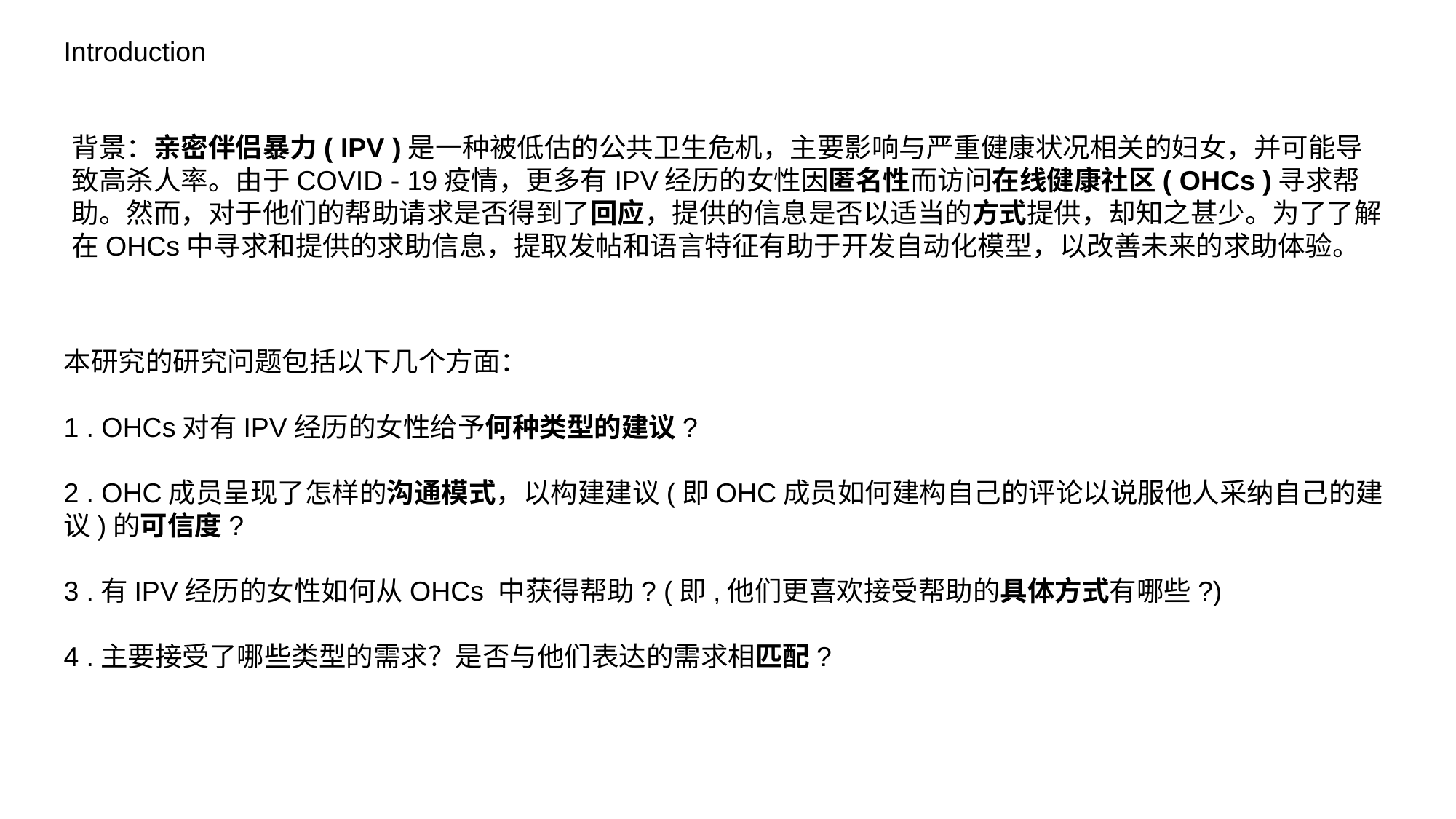

Introduction
背景：亲密伴侣暴力( IPV )是一种被低估的公共卫生危机，主要影响与严重健康状况相关的妇女，并可能导致高杀人率。由于COVID - 19疫情，更多有IPV经历的女性因匿名性而访问在线健康社区( OHCs )寻求帮助。然而，对于他们的帮助请求是否得到了回应，提供的信息是否以适当的方式提供，却知之甚少。为了了解在OHCs中寻求和提供的求助信息，提取发帖和语言特征有助于开发自动化模型，以改善未来的求助体验。
本研究的研究问题包括以下几个方面：

1 . OHCs对有IPV经历的女性给予何种类型的建议?

2 . OHC成员呈现了怎样的沟通模式，以构建建议(即OHC成员如何建构自己的评论以说服他人采纳自己的建议)的可信度?

3 .有IPV经历的女性如何从OHCs 中获得帮助? (即,他们更喜欢接受帮助的具体方式有哪些?)

4 .主要接受了哪些类型的需求？是否与他们表达的需求相匹配?